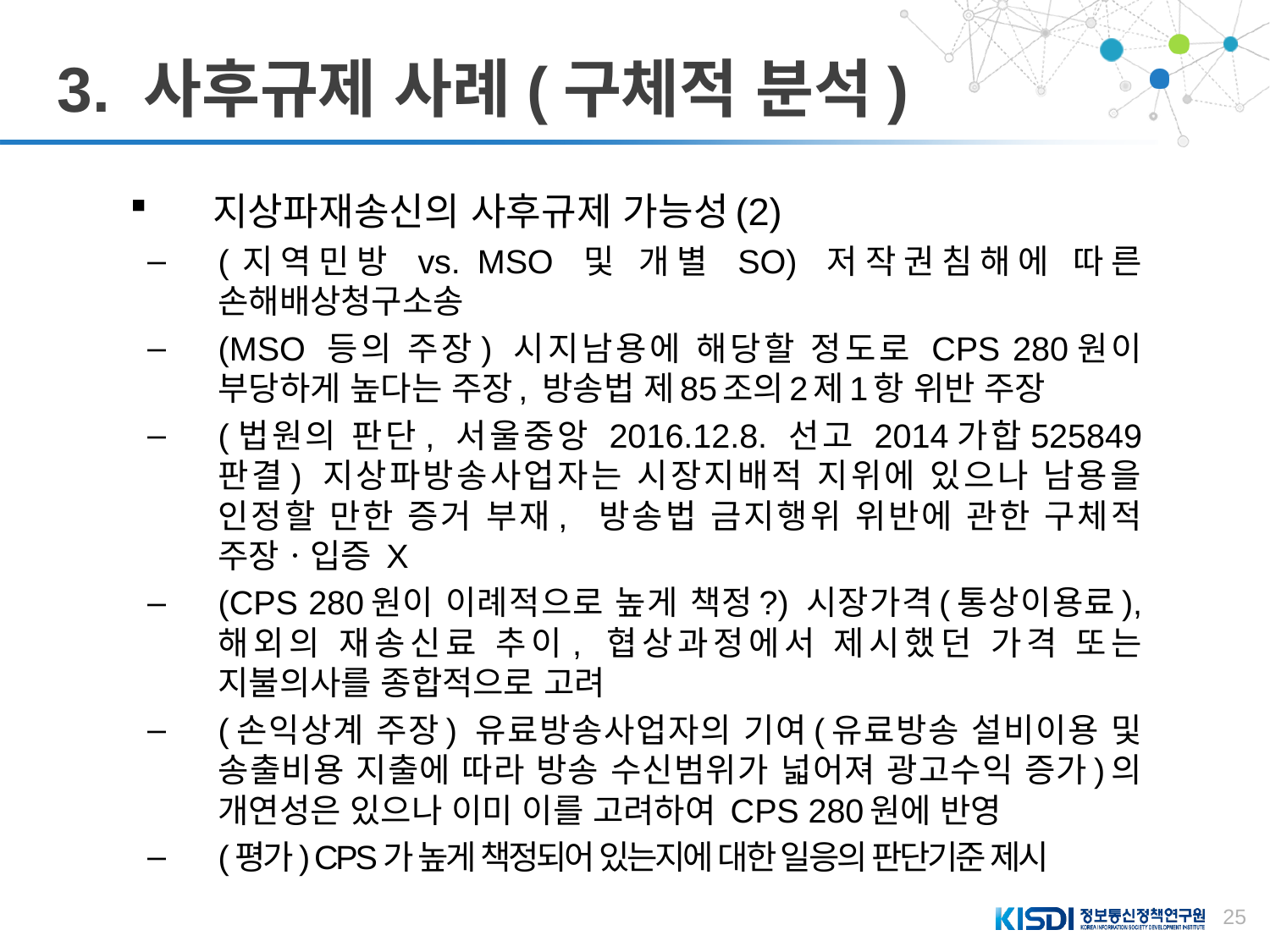

# 3. 사후규제 사례(구체적 분석)
지상파재송신의 사후규제 가능성(2)
(지역민방 vs. MSO 및 개별 SO) 저작권침해에 따른 손해배상청구소송
(MSO 등의 주장) 시지남용에 해당할 정도로 CPS 280원이 부당하게 높다는 주장, 방송법 제85조의2제1항 위반 주장
(법원의 판단, 서울중앙 2016.12.8. 선고 2014가합525849 판결) 지상파방송사업자는 시장지배적 지위에 있으나 남용을 인정할 만한 증거 부재,  방송법 금지행위 위반에 관한 구체적 주장ㆍ입증 X
(CPS 280원이 이례적으로 높게 책정?) 시장가격(통상이용료), 해외의 재송신료 추이, 협상과정에서 제시했던 가격 또는 지불의사를 종합적으로 고려
(손익상계 주장) 유료방송사업자의 기여(유료방송 설비이용 및 송출비용 지출에 따라 방송 수신범위가 넓어져 광고수익 증가)의 개연성은 있으나 이미 이를 고려하여 CPS 280원에 반영
(평가) CPS가 높게 책정되어 있는지에 대한 일응의 판단기준 제시

25